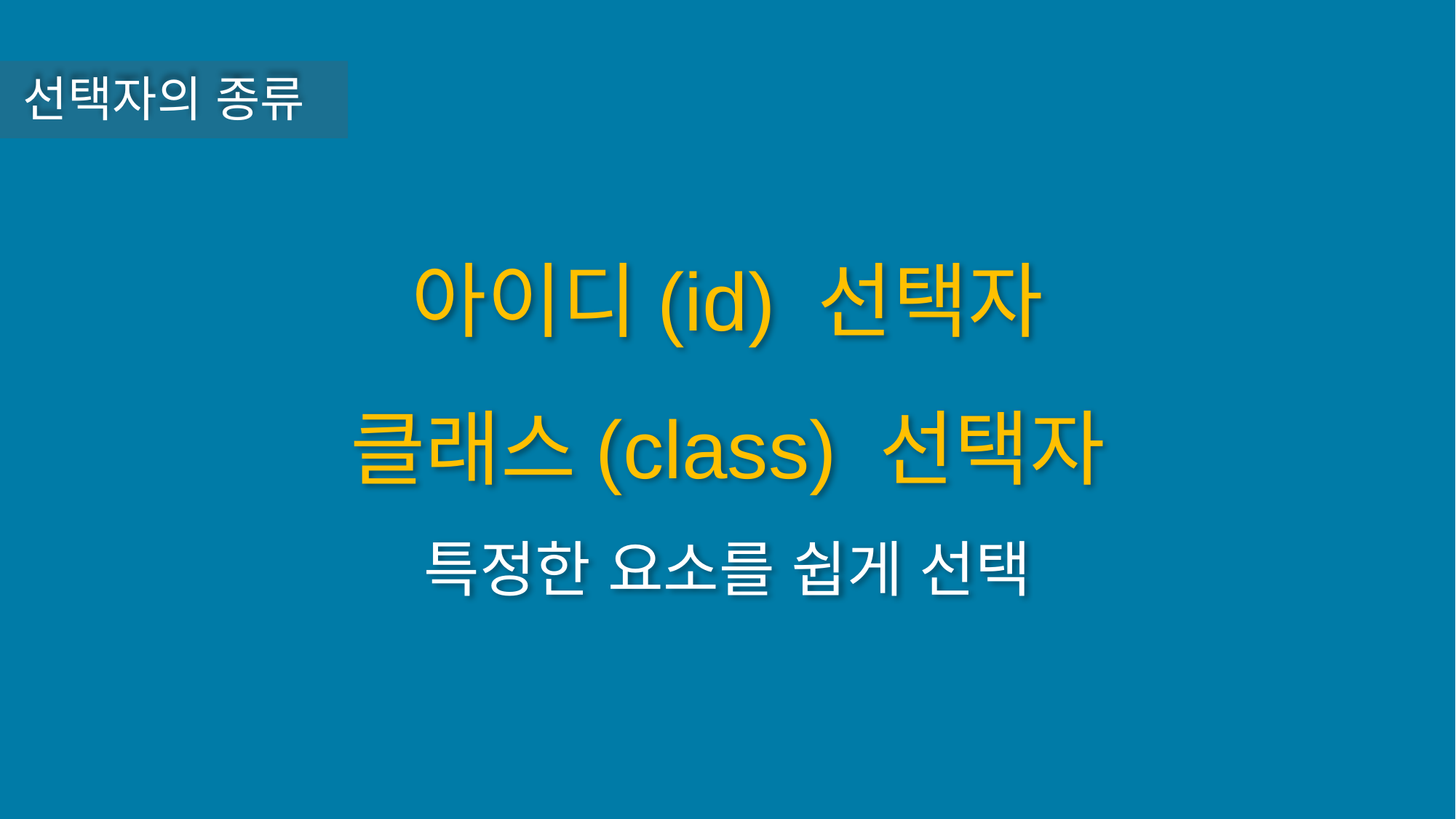

선택자의 종류
아이디(id) 선택자
클래스(class) 선택자
특정한 요소를 쉽게 선택